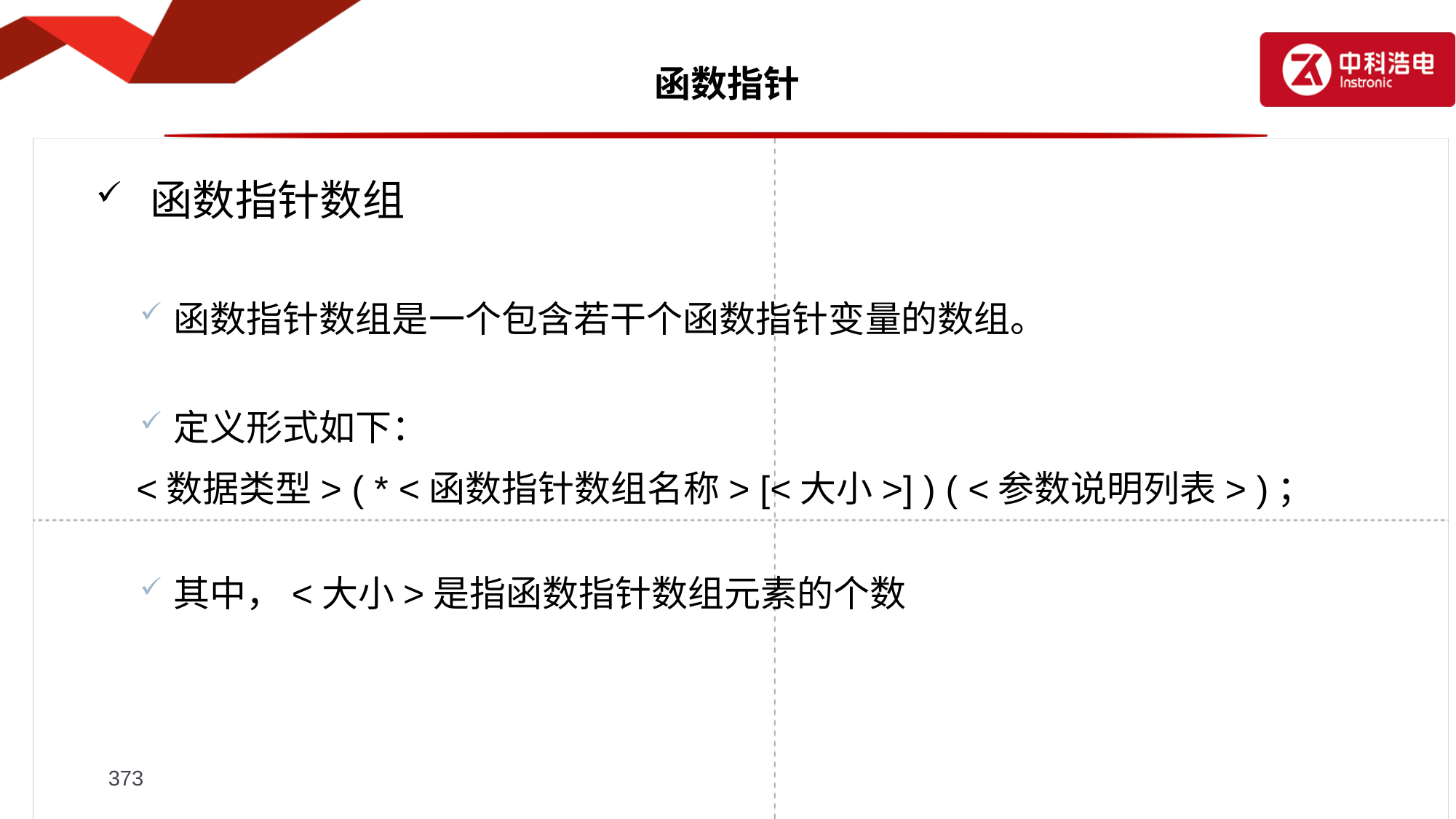

# 函数指针
函数指针数组

函数指针数组是一个包含若干个函数指针变量的数组。

定义形式如下：
<数据类型> ( * <函数指针数组名称> [<大小>] ) ( <参数说明列表> )；

其中，<大小>是指函数指针数组元素的个数
373